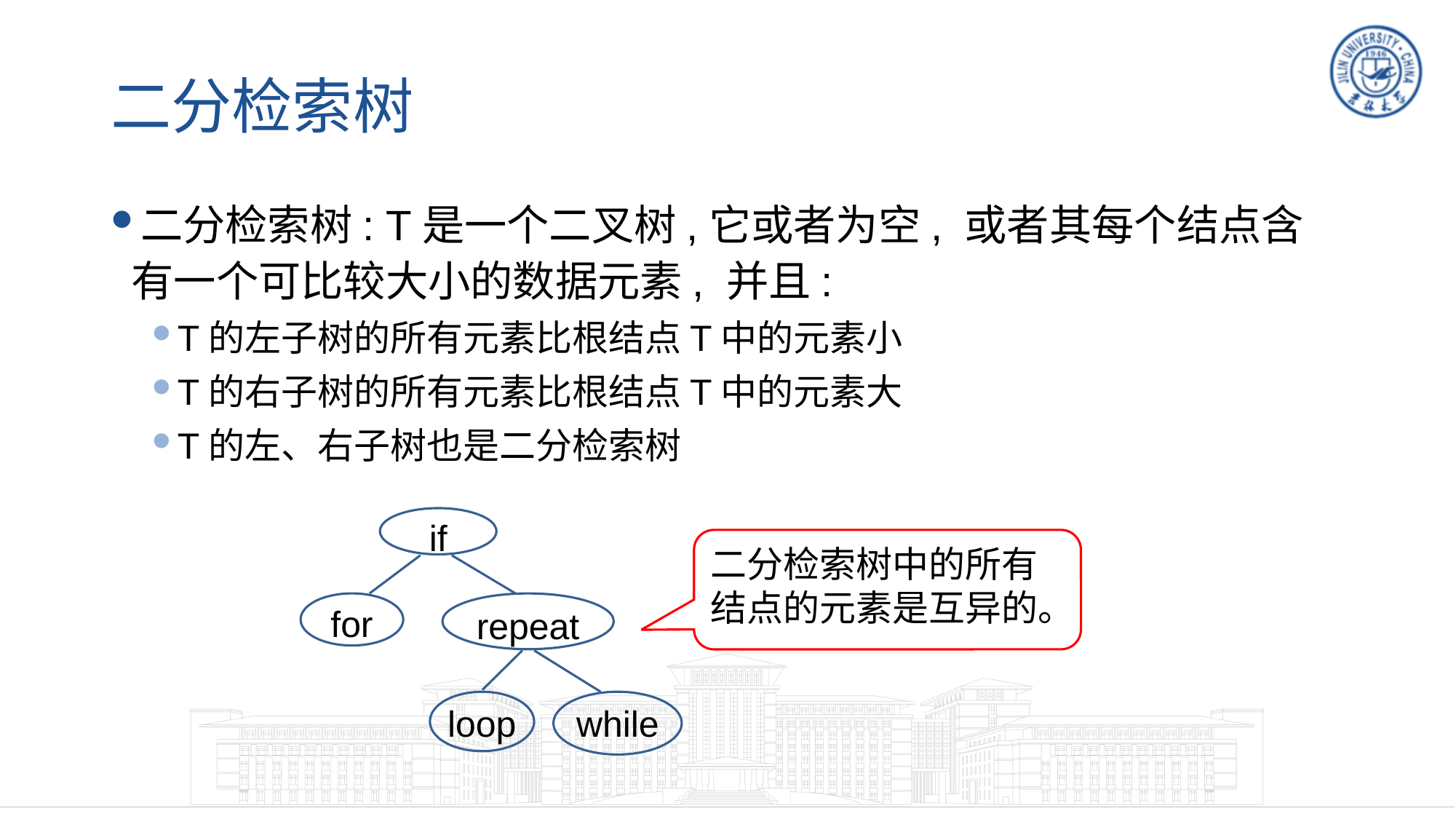

# 二分检索树
二分检索树: T是一个二叉树,它或者为空, 或者其每个结点含有一个可比较大小的数据元素, 并且:
T的左子树的所有元素比根结点T中的元素小
T的右子树的所有元素比根结点T中的元素大
T的左、右子树也是二分检索树

if

for
repeat

loop
while
二分检索树中的所有结点的元素是互异的。
68